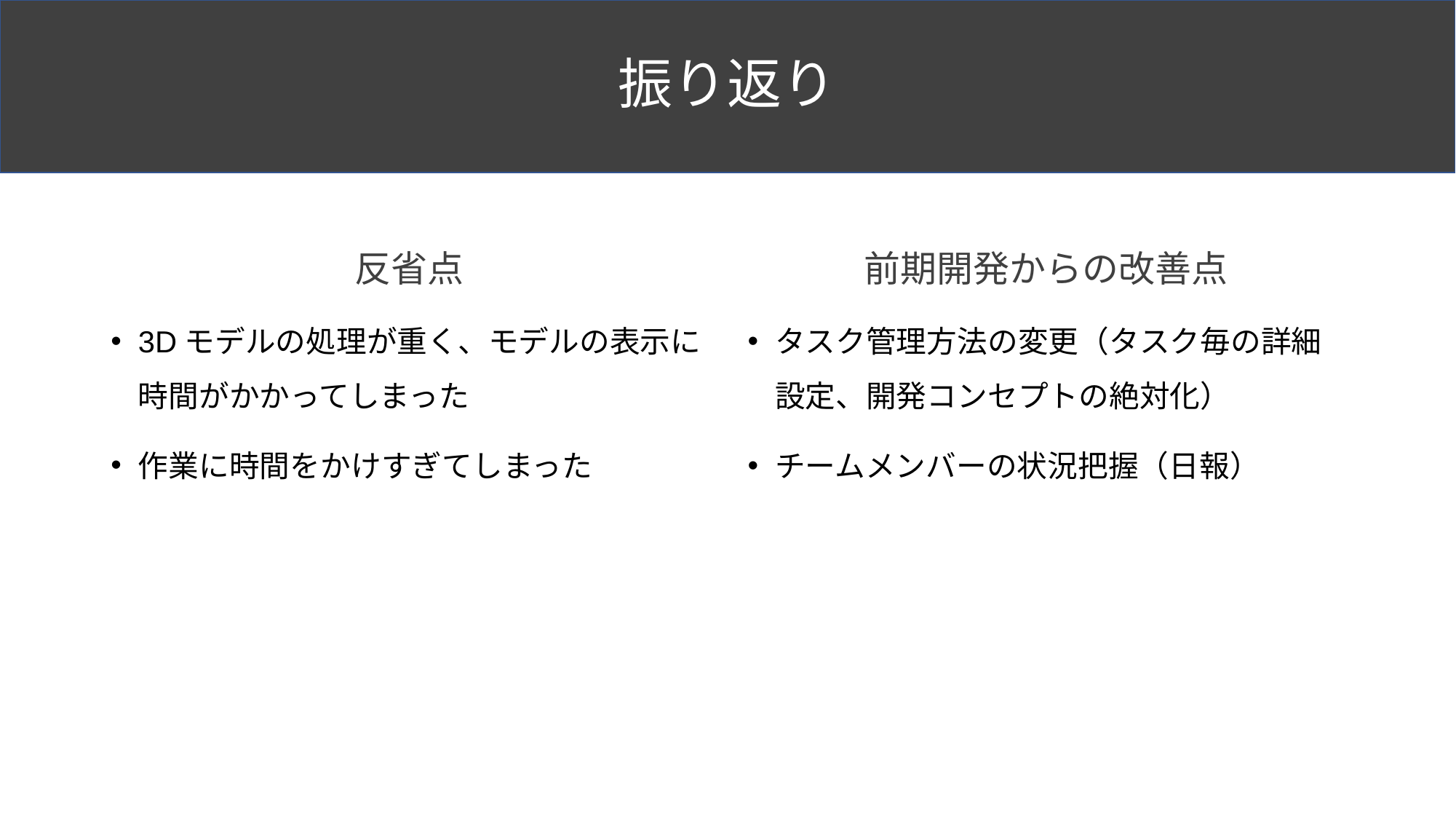

# 振り返り
反省点
3Dモデルの処理が重く、モデルの表示に時間がかかってしまった
作業に時間をかけすぎてしまった

前期開発からの改善点
タスク管理方法の変更（タスク毎の詳細設定、開発コンセプトの絶対化）
チームメンバーの状況把握（日報）